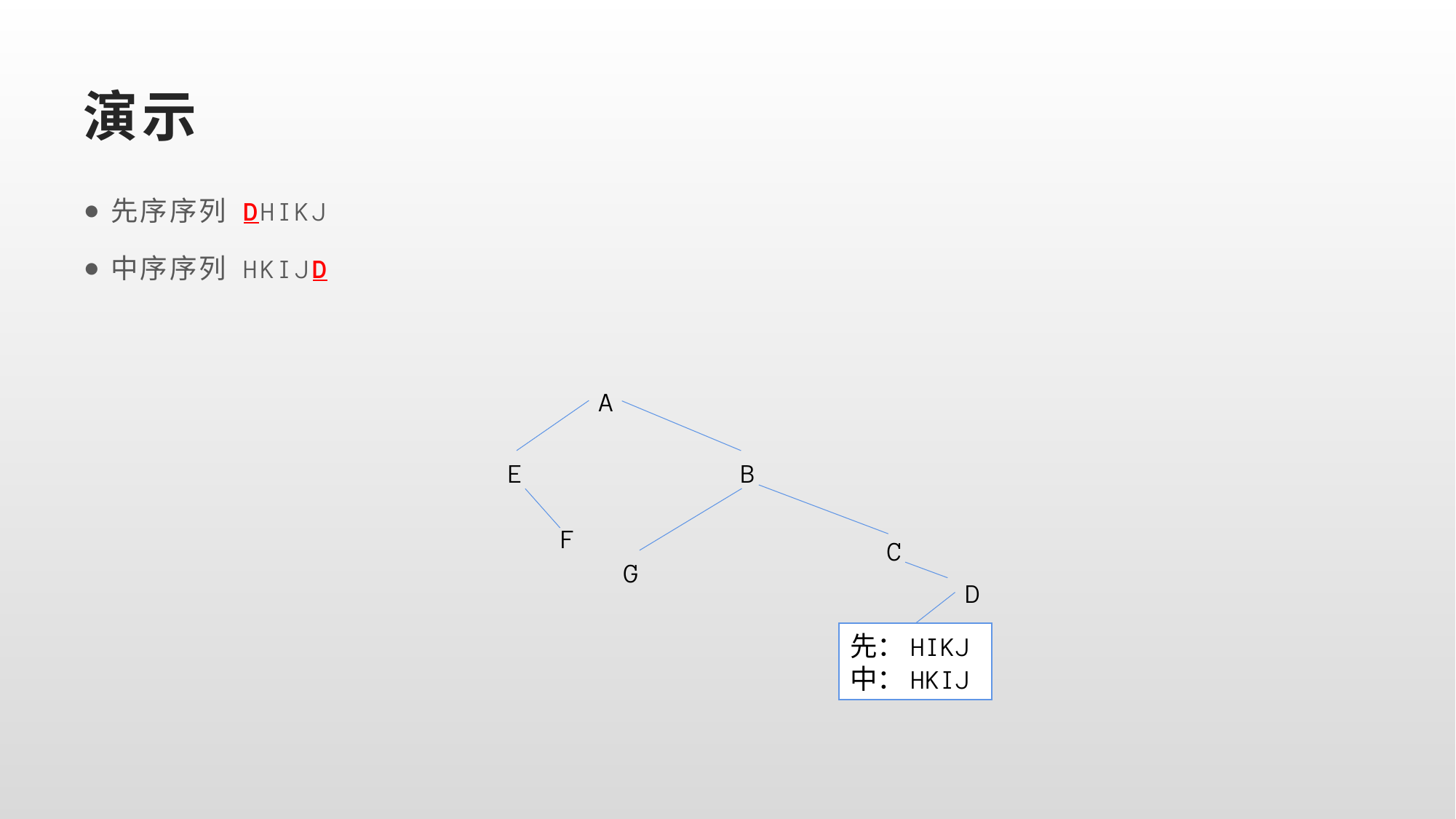

# 演示
先序序列 DHIKJ
中序序列 HKIJD

A
E
B
F
C
G
D
先：HIKJ
中：HKIJ